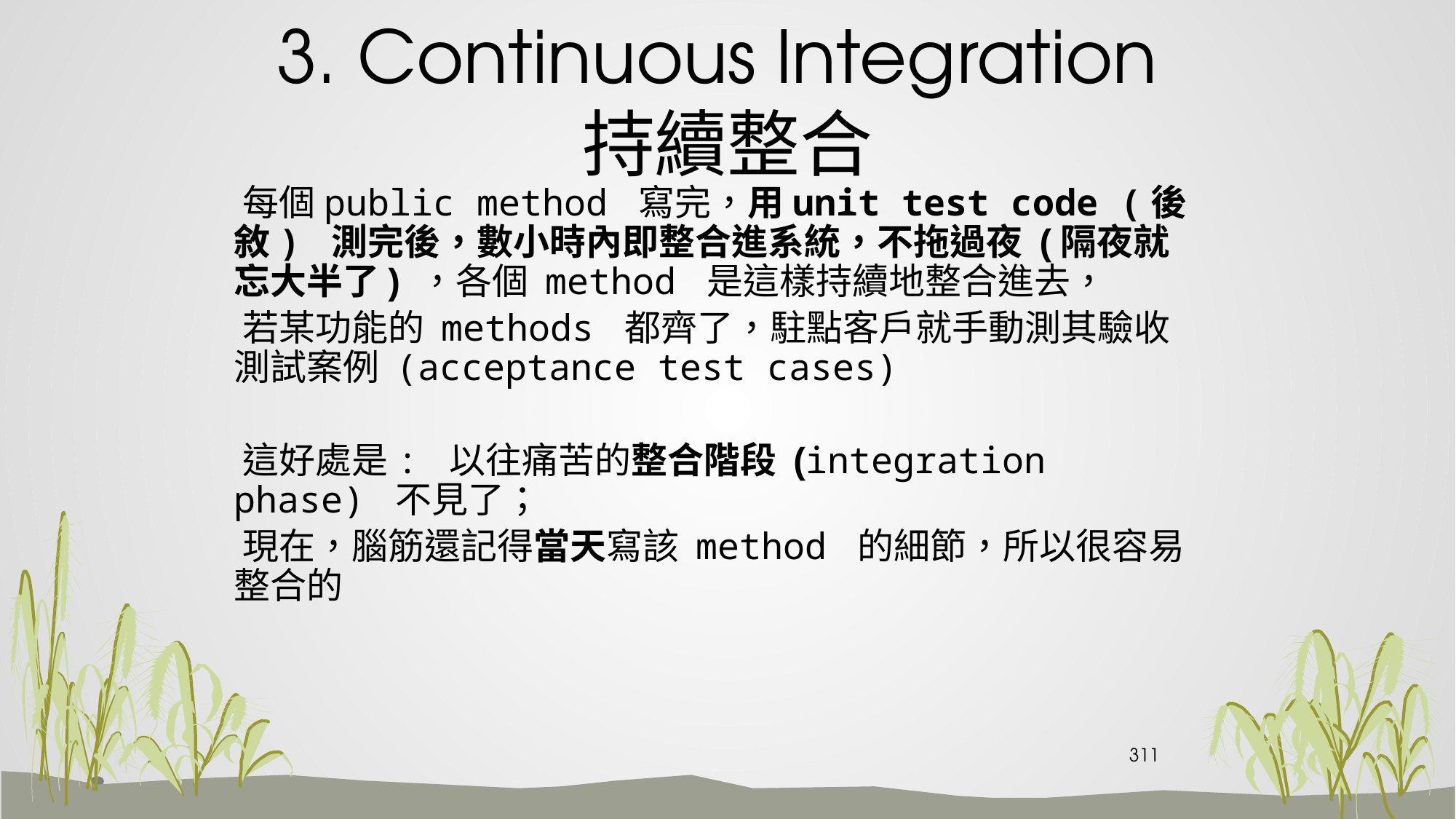

# 3. Continuous Integration 持續整合
     每個public method 寫完，用unit test code (後敘) 測完後，數小時內即整合進系統，不拖過夜 (隔夜就忘大半了) ，各個 method 是這樣持續地整合進去，
     若某功能的 methods 都齊了，駐點客戶就手動測其驗收測試案例 (acceptance test cases)

     這好處是: 以往痛苦的整合階段 (integration phase) 不見了；
     現在，腦筋還記得當天寫該 method 的細節，所以很容易整合的
311